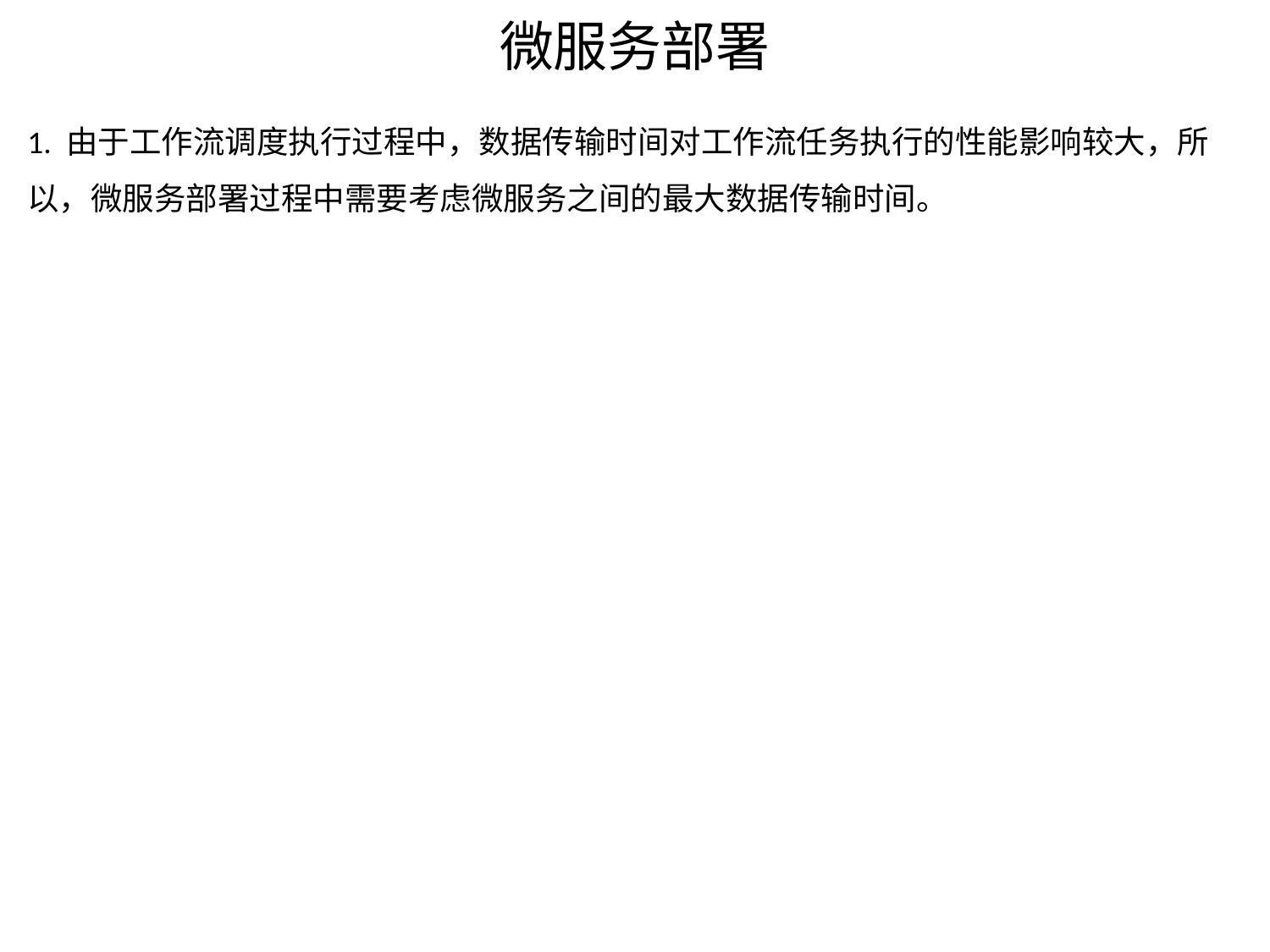

# 微服务部署
1. 由于工作流调度执行过程中，数据传输时间对工作流任务执行的性能影响较大，所以，微服务部署过程中需要考虑微服务之间的最大数据传输时间。